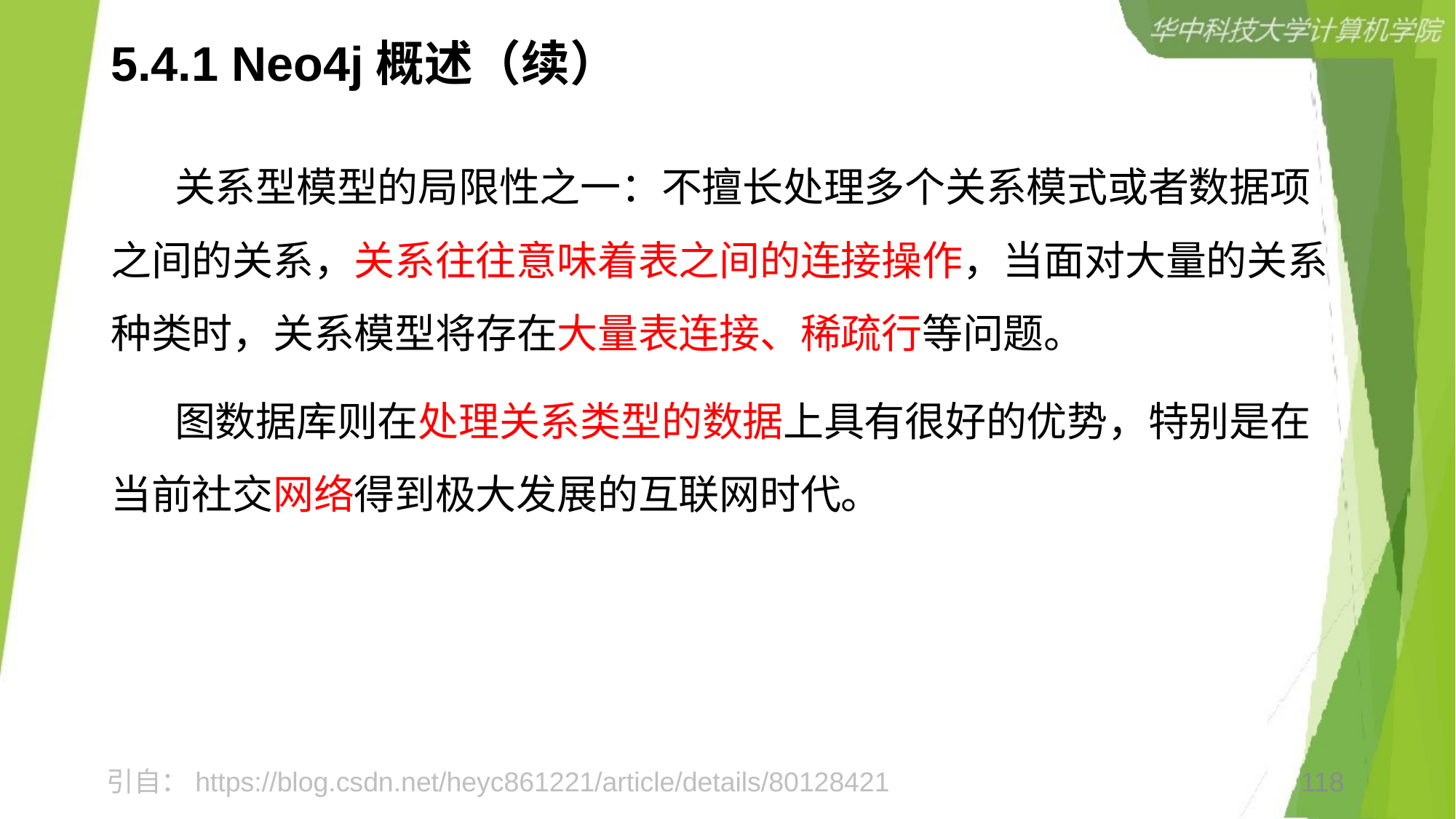

# 5.4.1 Neo4j概述（续）
      关系型模型的局限性之一：不擅长处理多个关系模式或者数据项之间的关系，关系往往意味着表之间的连接操作，当面对大量的关系种类时，关系模型将存在大量表连接、稀疏行等问题。
      图数据库则在处理关系类型的数据上具有很好的优势，特别是在当前社交网络得到极大发展的互联网时代。
引自：https://blog.csdn.net/heyc861221/article/details/80128421
118